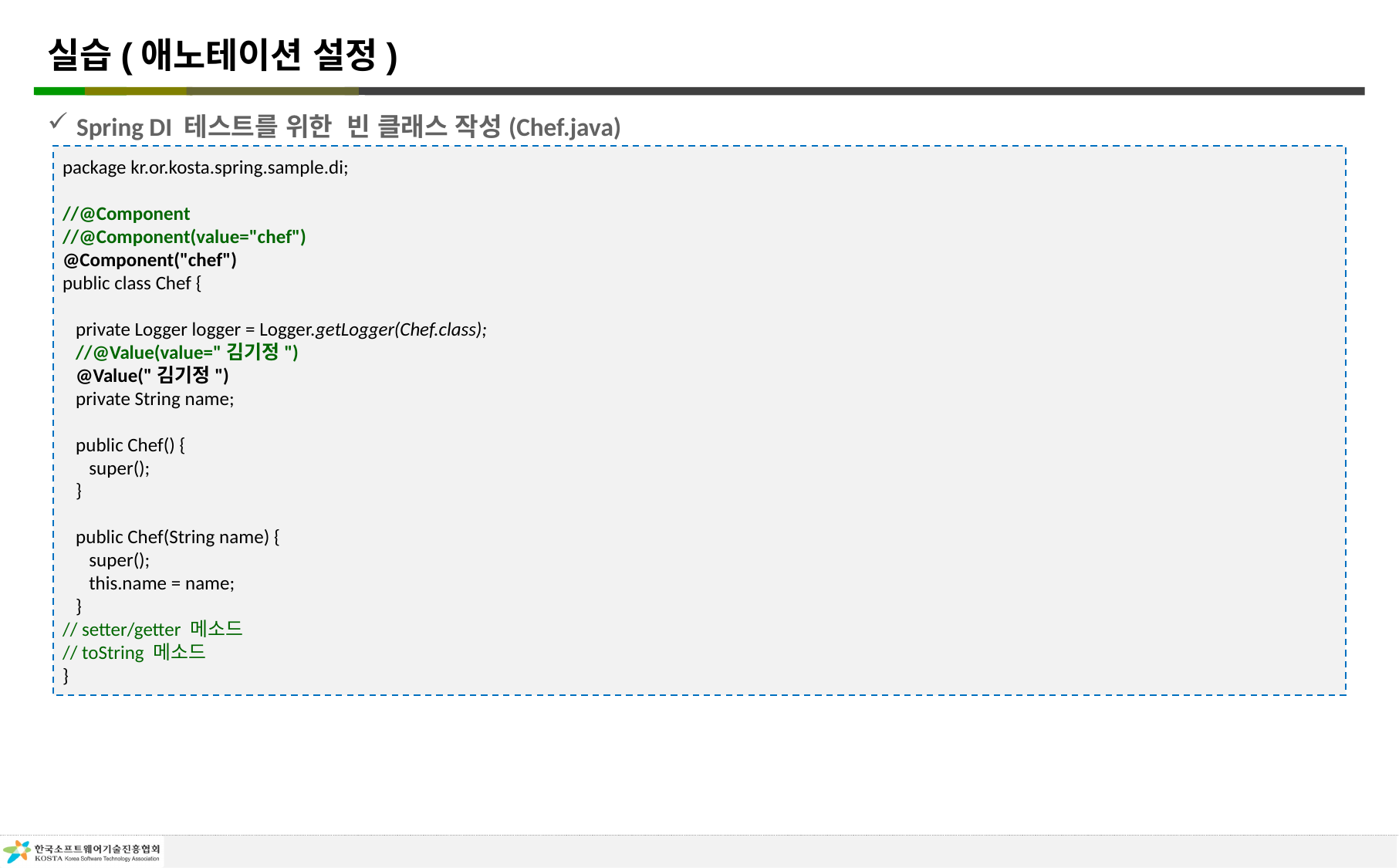

# 실습(애노테이션 설정)
Spring DI 테스트를 위한  빈 클래스 작성(Chef.java)
package kr.or.kosta.spring.sample.di;

//@Component
//@Component(value="chef")
@Component("chef")
public class Chef {

   private Logger logger = Logger.getLogger(Chef.class);
   //@Value(value="김기정")
   @Value("김기정")
   private String name;

   public Chef() {
      super();
   }

   public Chef(String name) {
      super();
      this.name = name;
   }
// setter/getter 메소드
// toString 메소드
}